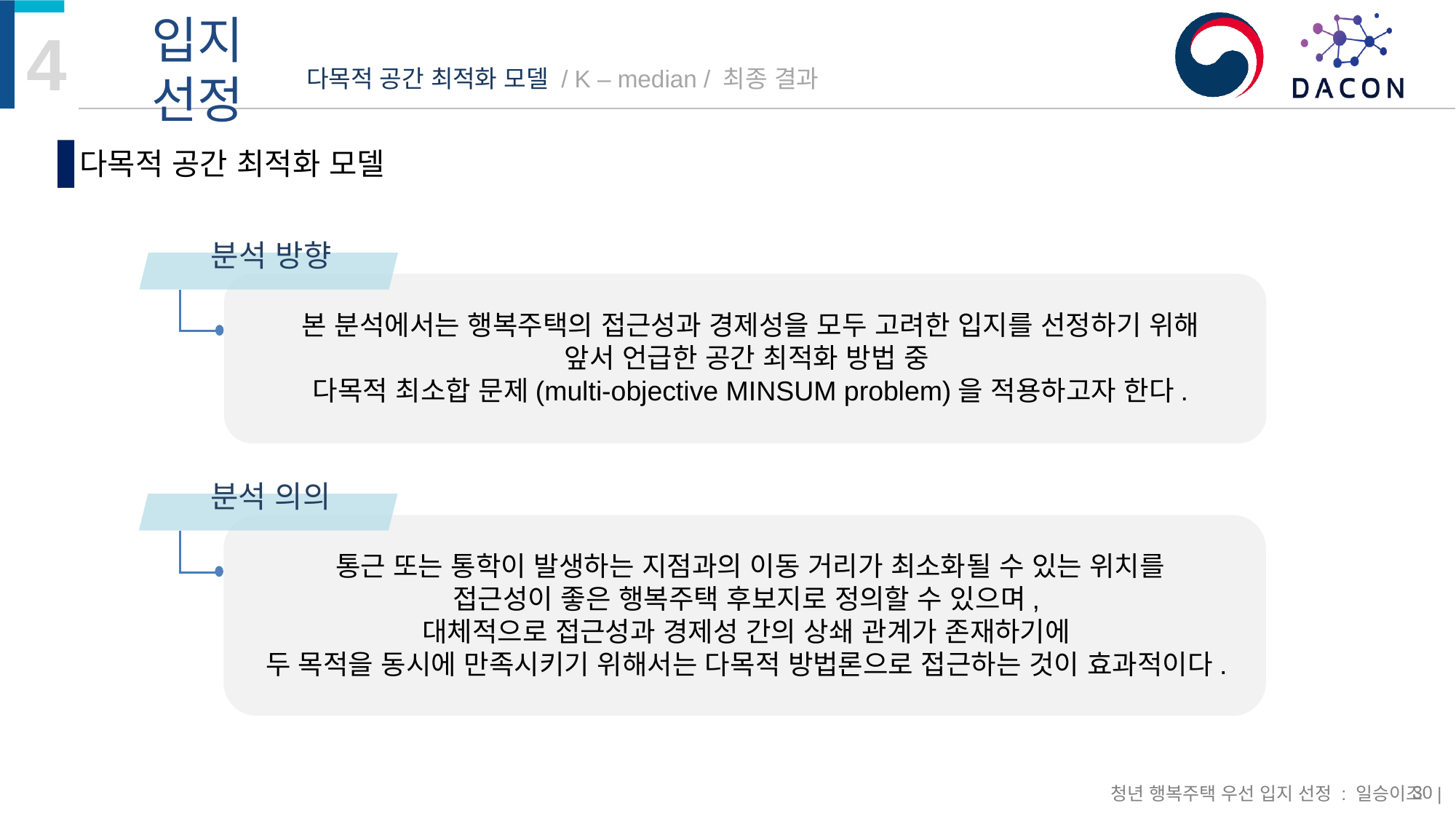

# 다목적 공간 최적화 모델 / K – median / 최종 결과
다목적 공간 최적화 모델

분석 방향

본 분석에서는 행복주택의 접근성과 경제성을 모두 고려한 입지를 선정하기 위해
앞서 언급한 공간 최적화 방법 중
다목적 최소합 문제(multi-objective MINSUM problem)을 적용하고자 한다.

분석 의의

통근 또는 통학이 발생하는 지점과의 이동 거리가 최소화될 수 있는 위치를
접근성이 좋은 행복주택 후보지로 정의할 수 있으며,
대체적으로 접근성과 경제성 간의 상쇄 관계가 존재하기에
두 목적을 동시에 만족시키기 위해서는 다목적 방법론으로 접근하는 것이 효과적이다.

30